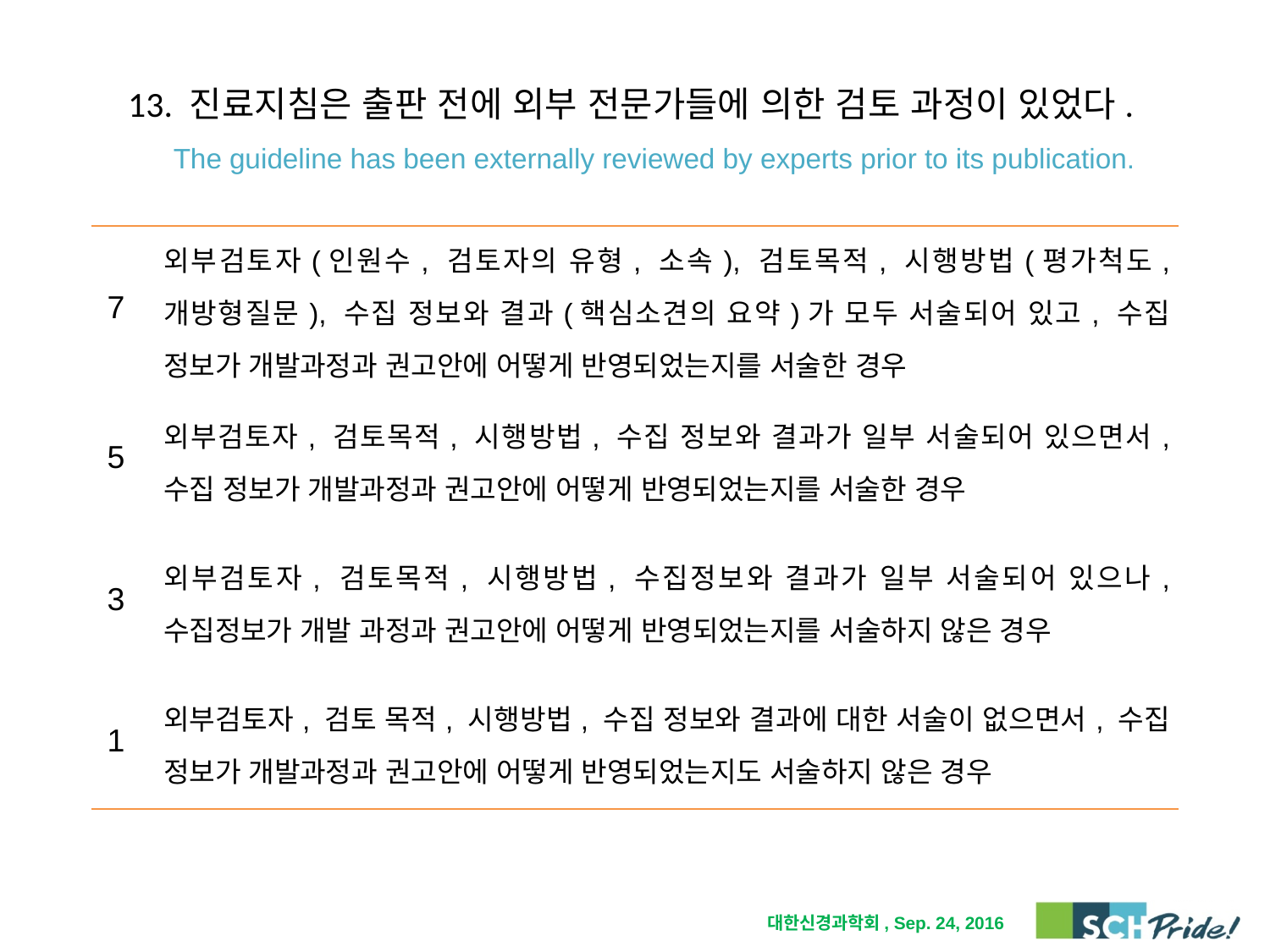

# 13. 진료지침은 출판 전에 외부 전문가들에 의한 검토 과정이 있었다. The guideline has been externally reviewed by experts prior to its publication.
| 7 | 외부검토자(인원수, 검토자의 유형, 소속), 검토목적, 시행방법(평가척도, 개방형질문), 수집 정보와 결과(핵심소견의 요약)가 모두 서술되어 있고, 수집 정보가 개발과정과 권고안에 어떻게 반영되었는지를 서술한 경우 |
| --- | --- |
| 5 | 외부검토자, 검토목적, 시행방법, 수집 정보와 결과가 일부 서술되어 있으면서, 수집 정보가 개발과정과 권고안에 어떻게 반영되었는지를 서술한 경우 |
| 3 | 외부검토자, 검토목적, 시행방법, 수집정보와 결과가 일부 서술되어 있으나, 수집정보가 개발 과정과 권고안에 어떻게 반영되었는지를 서술하지 않은 경우 |
| 1 | 외부검토자, 검토 목적, 시행방법, 수집 정보와 결과에 대한 서술이 없으면서, 수집 정보가 개발과정과 권고안에 어떻게 반영되었는지도 서술하지 않은 경우 |